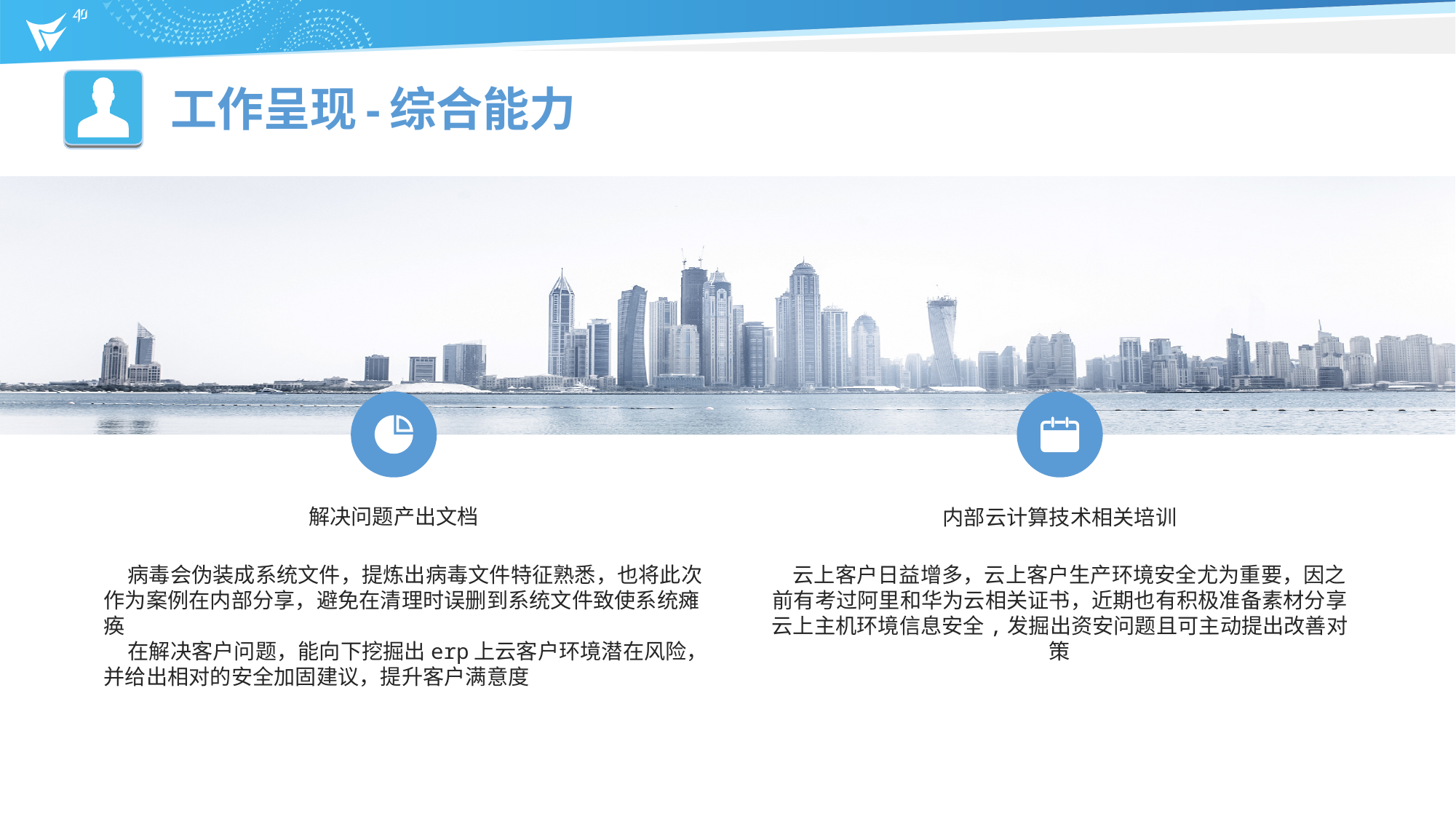

工作呈现-综合能力

解决问题产出文档
内部云计算技术相关培训
    病毒会伪装成系统文件，提炼出病毒文件特征熟悉，也将此次作为案例在内部分享，避免在清理时误删到系统文件致使系统瘫痪
    在解决客户问题，能向下挖掘出erp上云客户环境潜在风险，并给出相对的安全加固建议，提升客户满意度
   云上客户日益增多，云上客户生产环境安全尤为重要，因之前有考过阿里和华为云相关证书，近期也有积极准备素材分享云上主机环境信息安全,发掘出资安问题且可主动提出改善对策